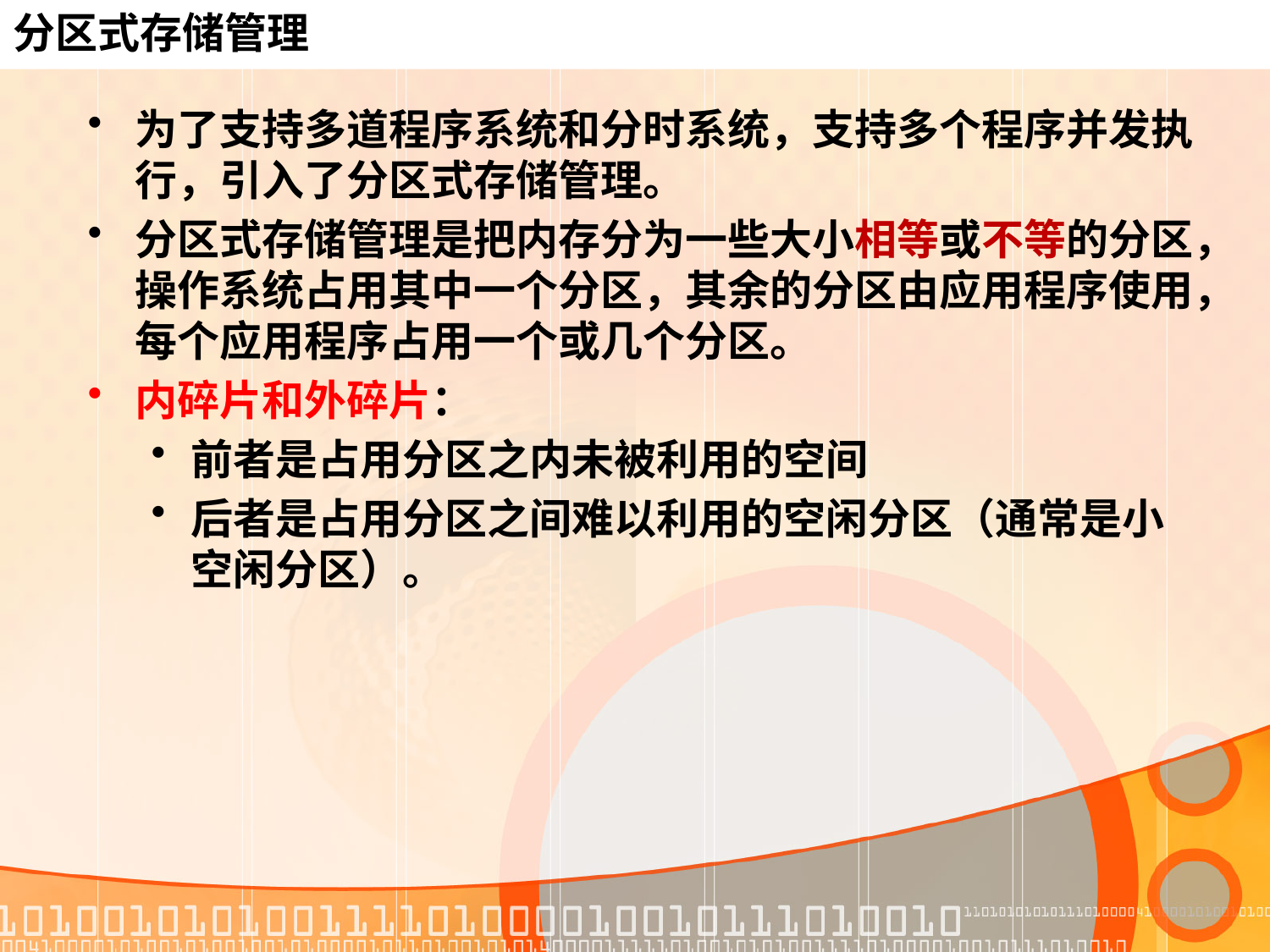

# 分区式存储管理
为了支持多道程序系统和分时系统，支持多个程序并发执行，引入了分区式存储管理。
分区式存储管理是把内存分为一些大小相等或不等的分区，操作系统占用其中一个分区，其余的分区由应用程序使用，每个应用程序占用一个或几个分区。
内碎片和外碎片：
前者是占用分区之内未被利用的空间
后者是占用分区之间难以利用的空闲分区（通常是小空闲分区）。